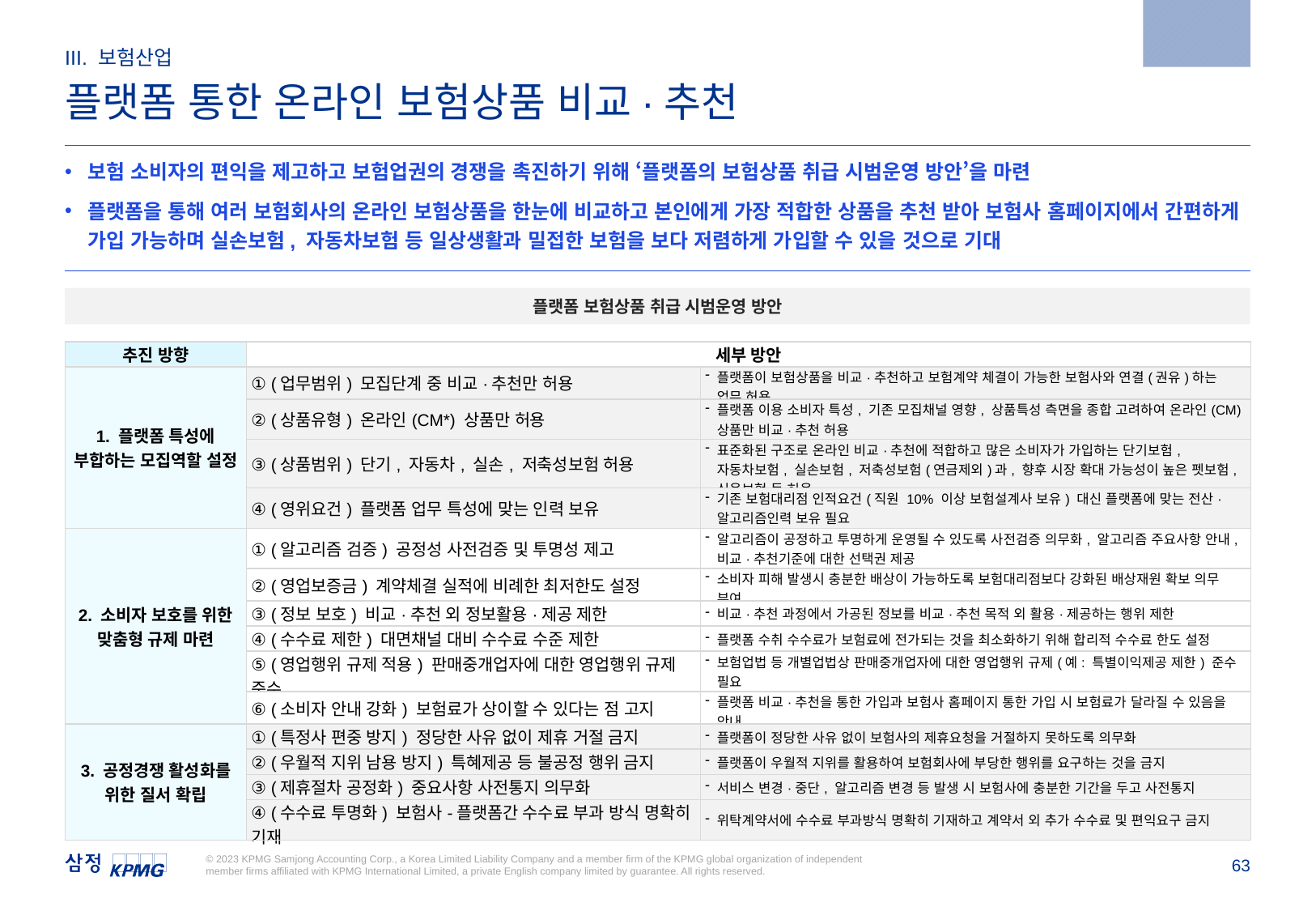

2023.4.6
III. 보험산업
플랫폼 통한 온라인 보험상품 비교·추천
보험 소비자의 편익을 제고하고 보험업권의 경쟁을 촉진하기 위해 ‘플랫폼의 보험상품 취급 시범운영 방안’을 마련
플랫폼을 통해 여러 보험회사의 온라인 보험상품을 한눈에 비교하고 본인에게 가장 적합한 상품을 추천 받아 보험사 홈페이지에서 간편하게 가입 가능하며 실손보험, 자동차보험 등 일상생활과 밀접한 보험을 보다 저렴하게 가입할 수 있을 것으로 기대
플랫폼 보험상품 취급 시범운영 방안
| 추진 방향 | 세부 방안 |  |
| --- | --- | --- |
| 1. 플랫폼 특성에 부합하는 모집역할 설정 | ① (업무범위) 모집단계 중 비교·추천만 허용 | 플랫폼이 보험상품을 비교·추천하고 보험계약 체결이 가능한 보험사와 연결(권유)하는 업무 허용 |
|  | ② (상품유형) 온라인(CM\*) 상품만 허용 | 플랫폼 이용 소비자 특성, 기존 모집채널 영향, 상품특성 측면을 종합 고려하여 온라인(CM) 상품만 비교·추천 허용 |
|  | ③ (상품범위) 단기, 자동차, 실손, 저축성보험 허용 | 표준화된 구조로 온라인 비교·추천에 적합하고 많은 소비자가 가입하는 단기보험, 자동차보험, 실손보험, 저축성보험(연금제외)과, 향후 시장 확대 가능성이 높은 펫보험, 신용보험 등 허용 |
|  | ④ (영위요건) 플랫폼 업무 특성에 맞는 인력 보유 | 기존 보험대리점 인적요건(직원 10% 이상 보험설계사 보유) 대신 플랫폼에 맞는 전산·알고리즘인력 보유 필요 |
| 2. 소비자 보호를 위한 맞춤형 규제 마련 | ① (알고리즘 검증) 공정성 사전검증 및 투명성 제고 | 알고리즘이 공정하고 투명하게 운영될 수 있도록 사전검증 의무화, 알고리즘 주요사항 안내, 비교·추천기준에 대한 선택권 제공 |
|  | ② (영업보증금) 계약체결 실적에 비례한 최저한도 설정 | 소비자 피해 발생시 충분한 배상이 가능하도록 보험대리점보다 강화된 배상재원 확보 의무 부여 |
|  | ③ (정보 보호) 비교·추천 외 정보활용·제공 제한 | 비교·추천 과정에서 가공된 정보를 비교·추천 목적 외 활용·제공하는 행위 제한 |
|  | ④ (수수료 제한) 대면채널 대비 수수료 수준 제한 | 플랫폼 수취 수수료가 보험료에 전가되는 것을 최소화하기 위해 합리적 수수료 한도 설정 |
|  | ⑤ (영업행위 규제 적용) 판매중개업자에 대한 영업행위 규제 준수 | 보험업법 등 개별업법상 판매중개업자에 대한 영업행위 규제(예: 특별이익제공 제한) 준수 필요 |
|  | ⑥ (소비자 안내 강화) 보험료가 상이할 수 있다는 점 고지 | 플랫폼 비교·추천을 통한 가입과 보험사 홈페이지 통한 가입 시 보험료가 달라질 수 있음을 안내 |
| 3. 공정경쟁 활성화를 위한 질서 확립 | ① (특정사 편중 방지) 정당한 사유 없이 제휴 거절 금지 | 플랫폼이 정당한 사유 없이 보험사의 제휴요청을 거절하지 못하도록 의무화 |
|  | ② (우월적 지위 남용 방지) 특혜제공 등 불공정 행위 금지 | 플랫폼이 우월적 지위를 활용하여 보험회사에 부당한 행위를 요구하는 것을 금지 |
|  | ③ (제휴절차 공정화) 중요사항 사전통지 의무화 | 서비스 변경·중단, 알고리즘 변경 등 발생 시 보험사에 충분한 기간을 두고 사전통지 |
|  | ④ (수수료 투명화) 보험사-플랫폼간 수수료 부과 방식 명확히 기재 | 위탁계약서에 수수료 부과방식 명확히 기재하고 계약서 외 추가 수수료 및 편익요구 금지 |
Source: 금융위원회 보도자료(2023.4.6), “많은 국민들이 가입하는 보험, 플랫폼에서 비교·추천받을 수 있습니다.”
Note: *보험상품은 모집경로에 따라 대면, TM(Tele Marketing/이상 아웃바운드 영업), CM(Cyber Marketing/인바운드 영업)용 상품으로 구분